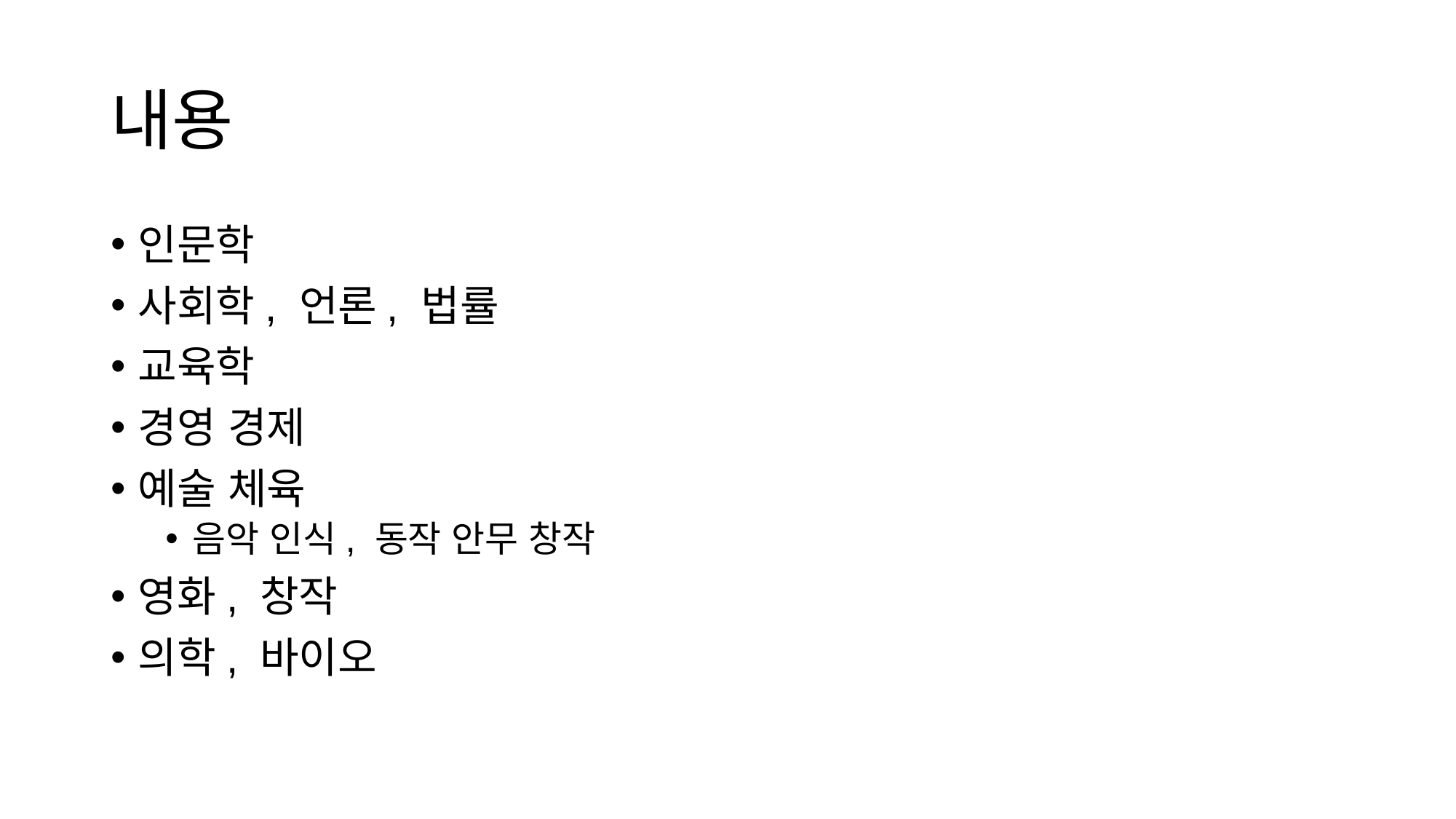

# 내용
인문학
사회학, 언론, 법률
교육학
경영 경제
예술 체육
음악 인식, 동작 안무 창작
영화, 창작
의학, 바이오